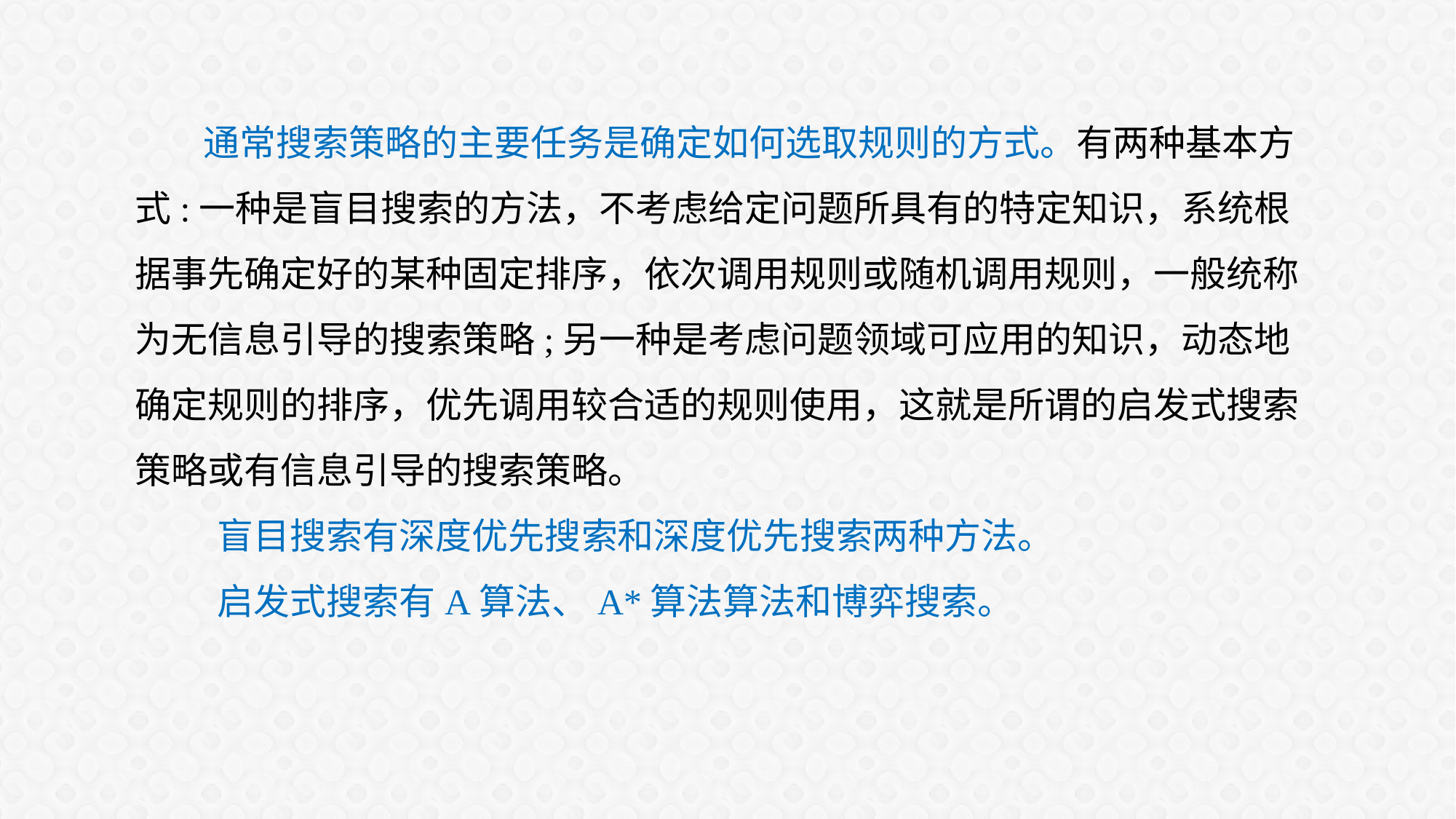

通常搜索策略的主要任务是确定如何选取规则的方式。有两种基本方式:一种是盲目搜索的方法，不考虑给定问题所具有的特定知识，系统根据事先确定好的某种固定排序，依次调用规则或随机调用规则，一般统称为无信息引导的搜索策略;另一种是考虑问题领域可应用的知识，动态地确定规则的排序，优先调用较合适的规则使用，这就是所谓的启发式搜索策略或有信息引导的搜索策略。
         盲目搜索有深度优先搜索和深度优先搜索两种方法。
         启发式搜索有A算法、A*算法算法和博弈搜索。